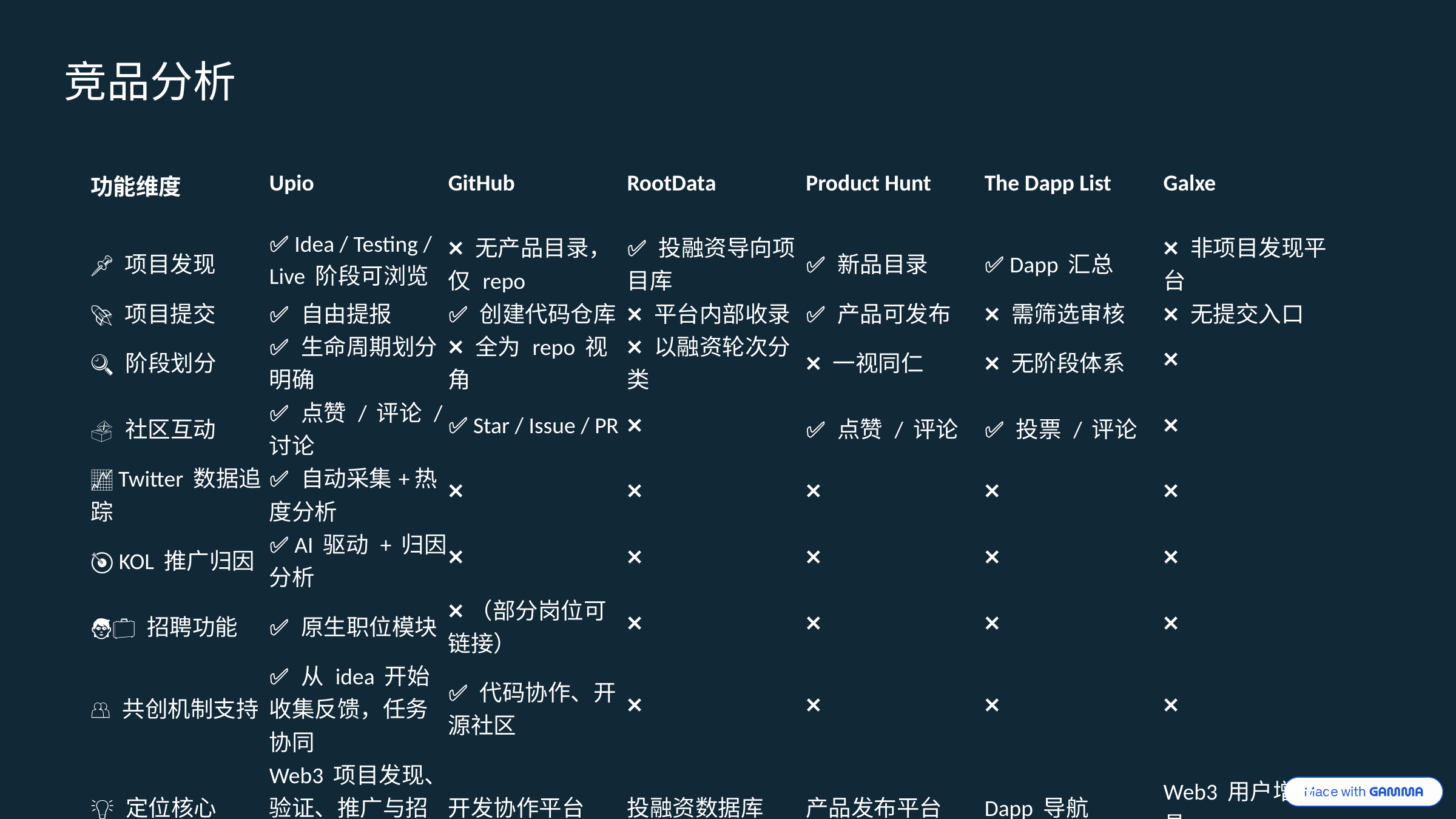

竞品分析
| 功能维度 | Upio | GitHub | RootData | Product Hunt | The Dapp List | Galxe |
| --- | --- | --- | --- | --- | --- | --- |
| 📌 项目发现 | ✅ Idea / Testing / Live 阶段可浏览 | ❌ 无产品目录，仅 repo | ✅ 投融资导向项目库 | ✅ 新品目录 | ✅ Dapp 汇总 | ❌ 非项目发现平台 |
| 🚀 项目提交 | ✅ 自由提报 | ✅ 创建代码仓库 | ❌ 平台内部收录 | ✅ 产品可发布 | ❌ 需筛选审核 | ❌ 无提交入口 |
| 🔍 阶段划分 | ✅ 生命周期划分明确 | ❌ 全为 repo 视角 | ❌ 以融资轮次分类 | ❌ 一视同仁 | ❌ 无阶段体系 | ❌ |
| 🗳 社区互动 | ✅ 点赞 / 评论 / 讨论 | ✅ Star / Issue / PR | ❌ | ✅ 点赞 / 评论 | ✅ 投票 / 评论 | ❌ |
| 📈 Twitter 数据追踪 | ✅ 自动采集+热度分析 | ❌ | ❌ | ❌ | ❌ | ❌ |
| 🎯 KOL 推广归因 | ✅ AI 驱动 + 归因分析 | ❌ | ❌ | ❌ | ❌ | ❌ |
| 🧑‍💼 招聘功能 | ✅ 原生职位模块 | ❌（部分岗位可链接） | ❌ | ❌ | ❌ | ❌ |
| 👥 共创机制支持 | ✅ 从 idea 开始收集反馈，任务协同 | ✅ 代码协作、开源社区 | ❌ | ❌ | ❌ | ❌ |
| 💡 定位核心 | Web3 项目发现、验证、推广与招人一体化平台 | 开发协作平台 | 投融资数据库 | 产品发布平台 | Dapp 导航 | Web3 用户增长工具 |